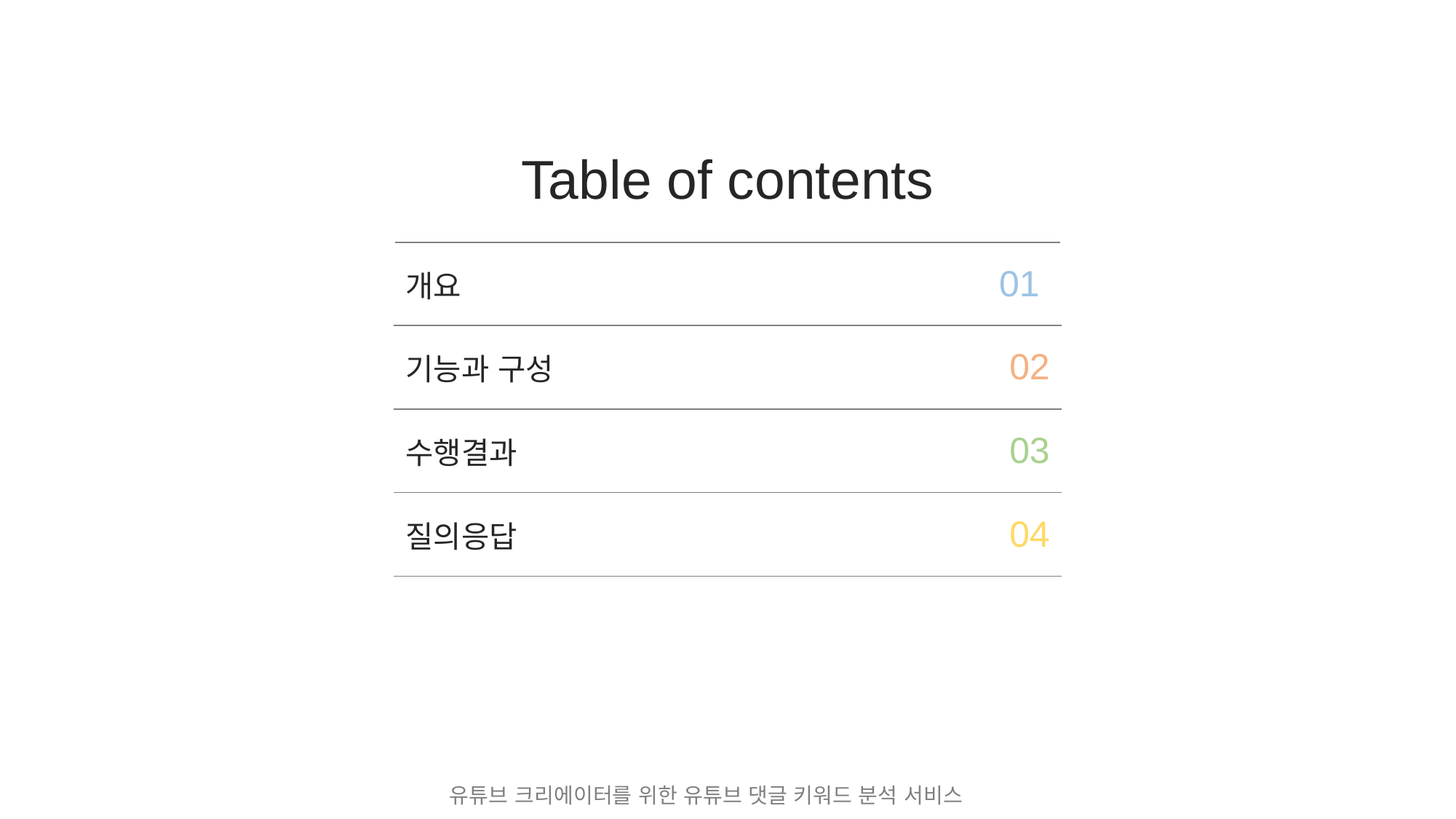

# Table of contents
| 개요 | 01 |
| --- | --- |
| 기능과 구성 | 02 |
| 수행결과 | 03 |
| 질의응답 | 04 |
유튜브 크리에이터를 위한 유튜브 댓글 키워드 분석 서비스